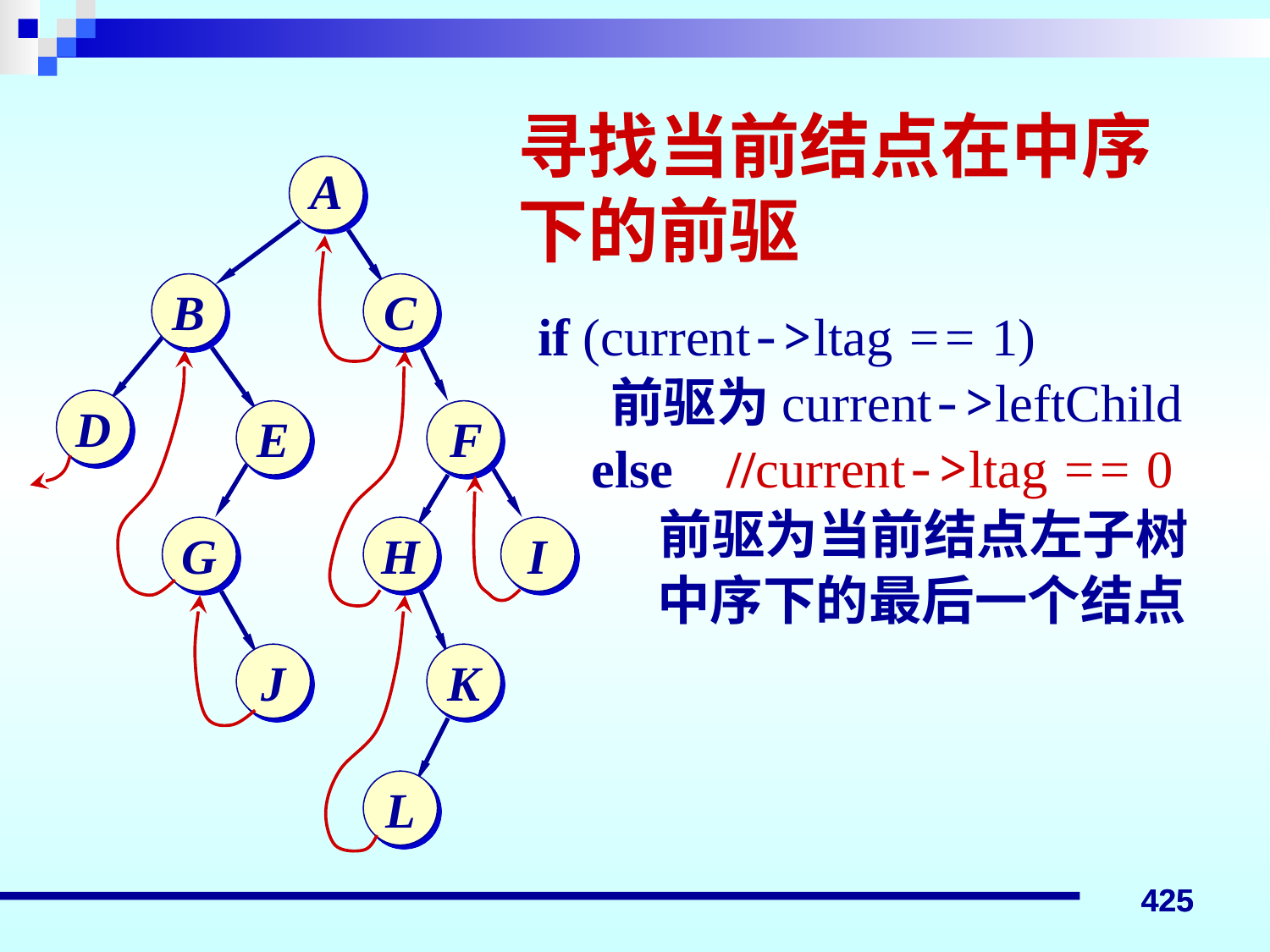

# 寻找当前结点在中序 下的前驱
A

B
C

D
E
F

G
H
I

J
K

L
if (current->ltag == 1)
     前驱为current->leftChild
    else    //current->ltag == 0
         前驱为当前结点左子树
         中序下的最后一个结点
425
425